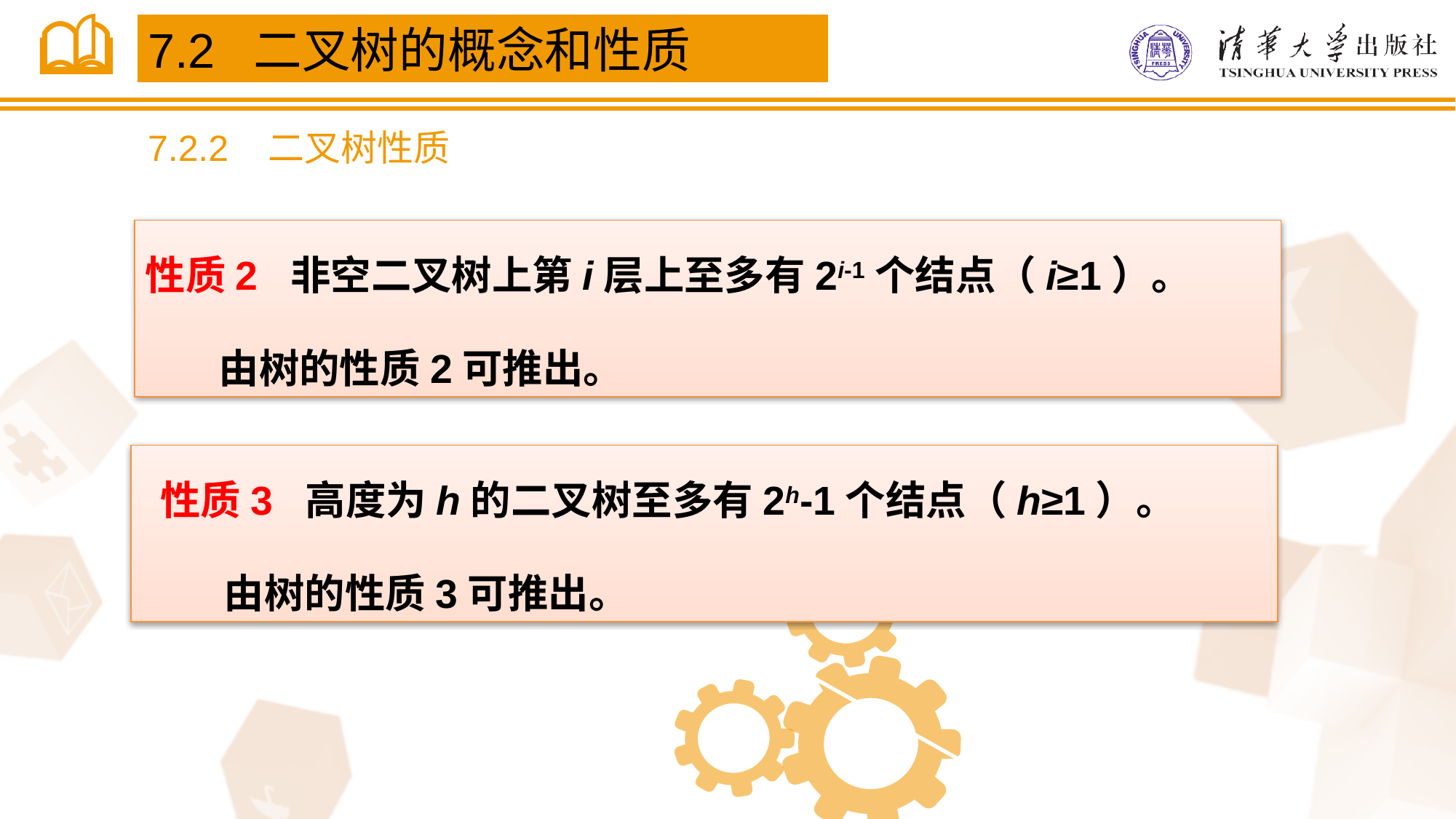

7.2  二叉树的概念和性质

7.2.2   二叉树性质
性质2  非空二叉树上第i层上至多有2i-1个结点（i≥1）。
       由树的性质2可推出。
 性质3  高度为h的二叉树至多有2h-1个结点（h≥1）。
        由树的性质3可推出。